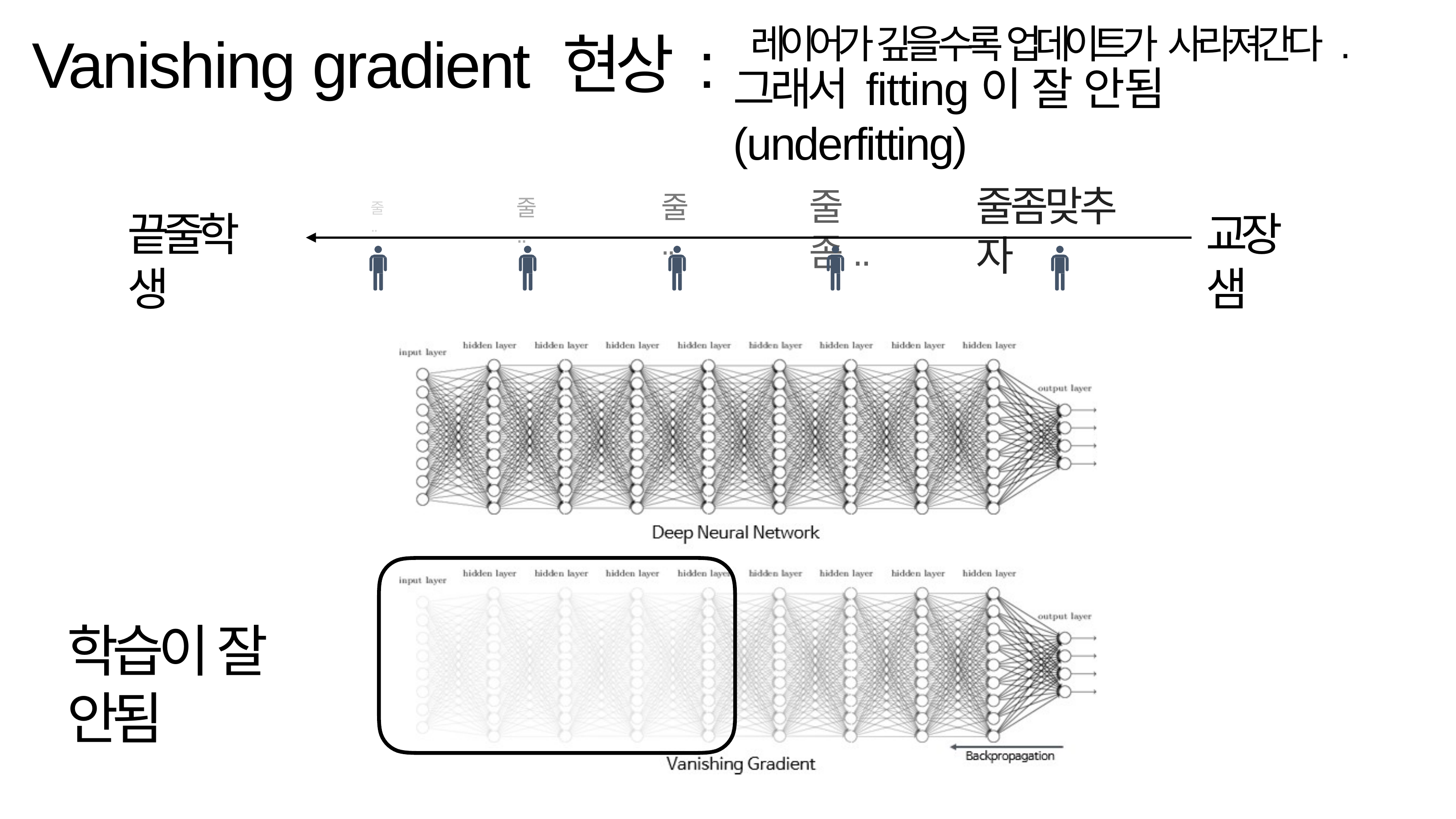

# Vanishing gradient 현상 : 레이어가 깊을 수록 업데이트가 사라져간다.
그래서 fitting이 잘 안됨(underfitting)
줄좀맞추자
줄좀..
줄..
줄..
줄..
끝줄학생
교장샘

학습이 잘 안됨